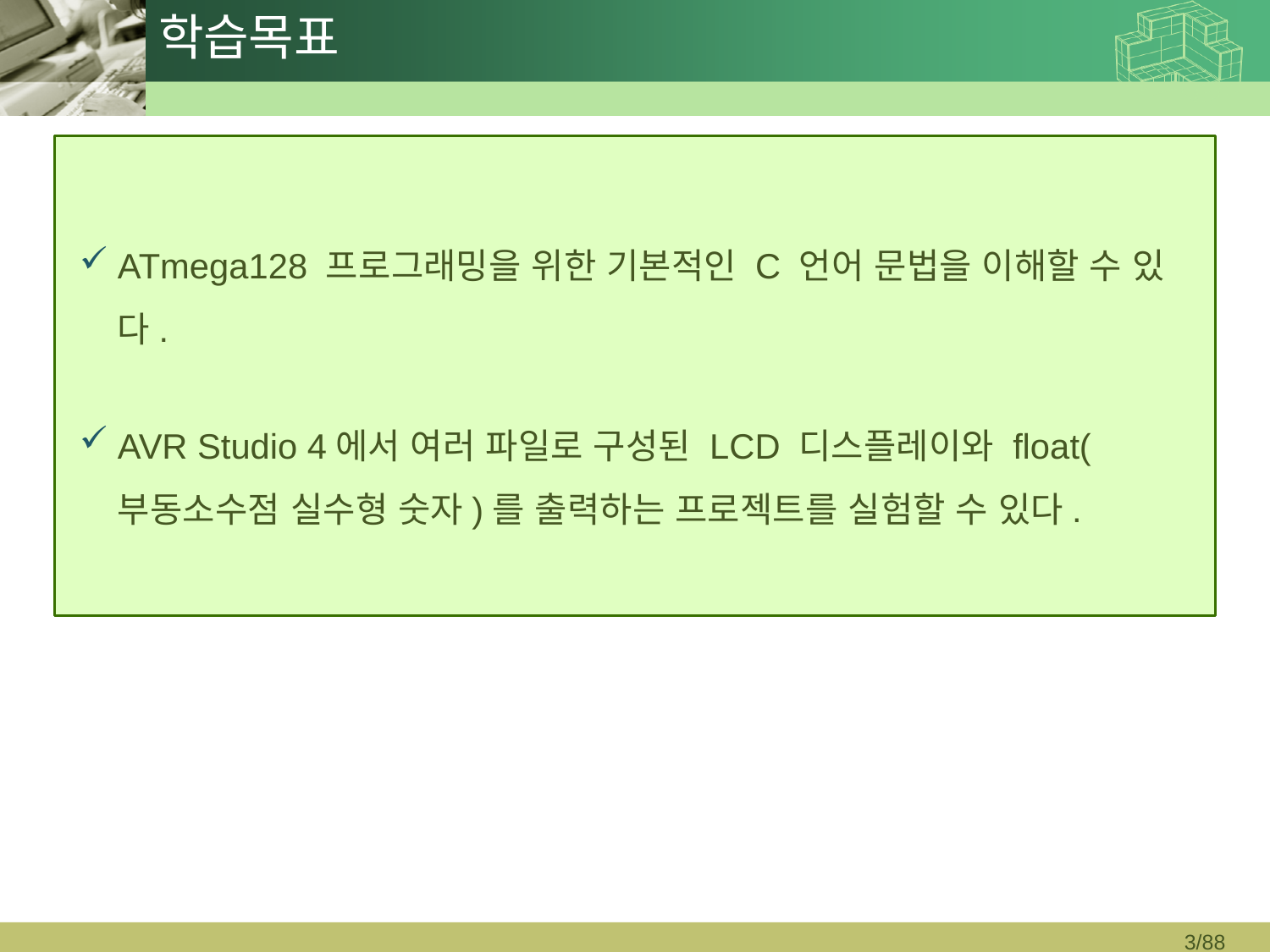

# 학습목표
ATmega128 프로그래밍을 위한 기본적인 C 언어 문법을 이해할 수 있다.
AVR Studio 4에서 여러 파일로 구성된 LCD 디스플레이와 float(부동소수점 실수형 숫자)를 출력하는 프로젝트를 실험할 수 있다.